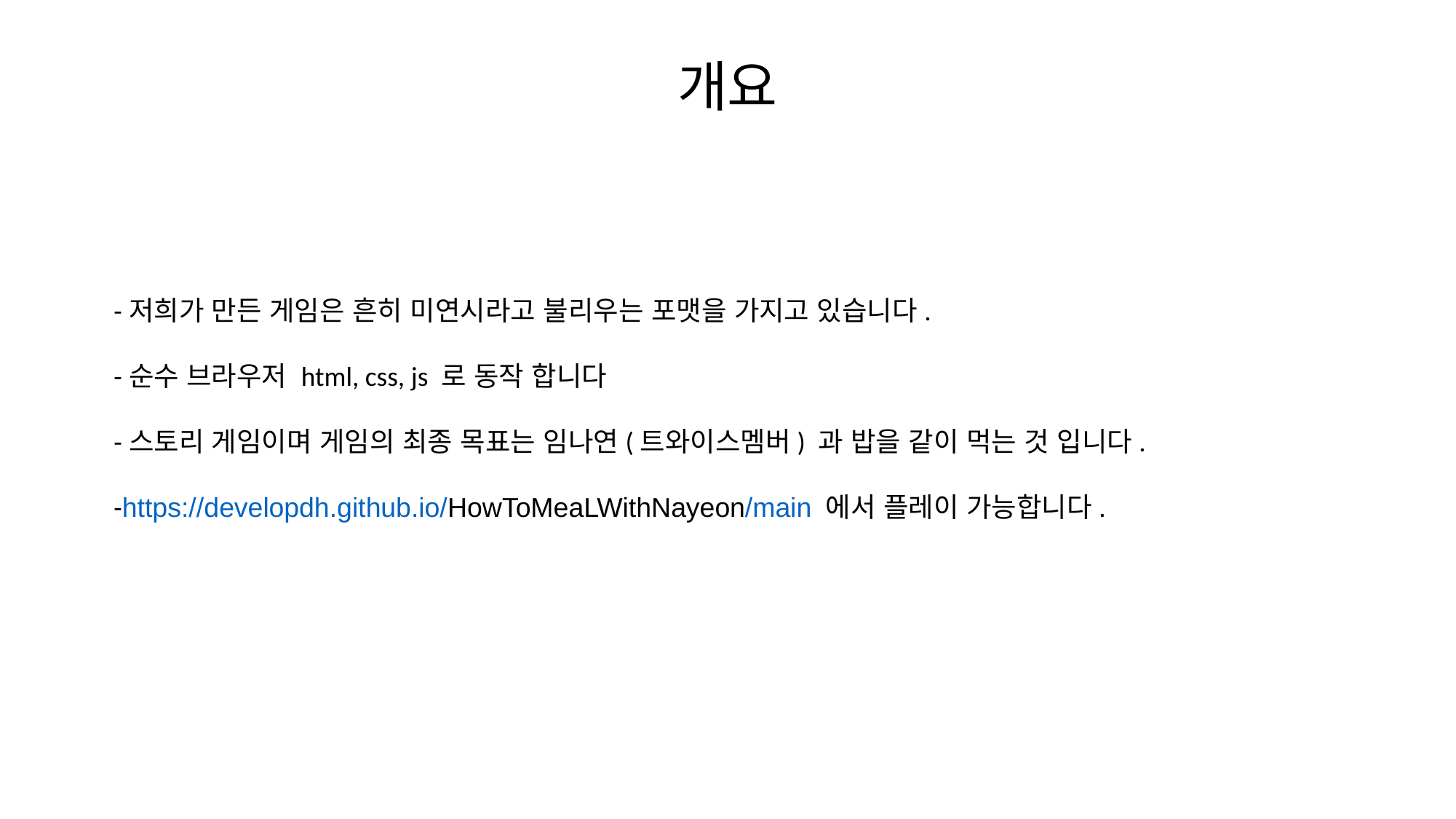

개요
-저희가 만든 게임은 흔히 미연시라고 불리우는 포맷을 가지고 있습니다.

-순수 브라우저 html, css, js 로 동작 합니다

-스토리 게임이며 게임의 최종 목표는 임나연(트와이스멤버) 과 밥을 같이 먹는 것 입니다.

-https://developdh.github.io/HowToMeaLWithNayeon/main 에서 플레이 가능합니다.